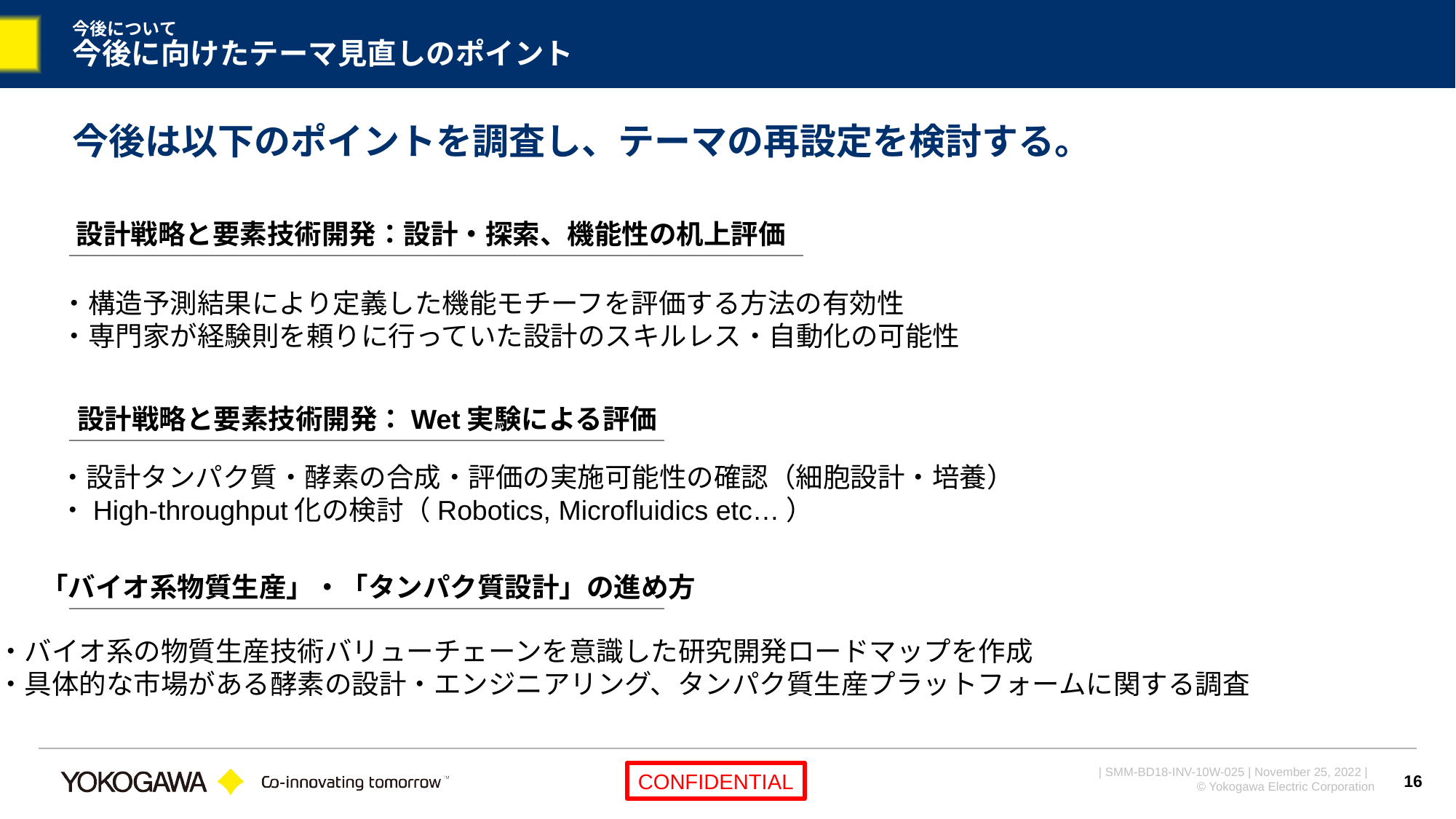

# 今後について 今後に向けたテーマ見直しのポイント
今後は以下のポイントを調査し、テーマの再設定を検討する。
設計戦略と要素技術開発：設計・探索、機能性の机上評価
・構造予測結果により定義した機能モチーフを評価する方法の有効性
・専門家が経験則を頼りに行っていた設計のスキルレス・自動化の可能性
設計戦略と要素技術開発：Wet実験による評価
・設計タンパク質・酵素の合成・評価の実施可能性の確認（細胞設計・培養）
・High-throughput化の検討（Robotics, Microfluidics etc…）
「バイオ系物質生産」・「タンパク質設計」の進め方
・バイオ系の物質生産技術バリューチェーンを意識した研究開発ロードマップを作成
・具体的な市場がある酵素の設計・エンジニアリング、タンパク質生産プラットフォームに関する調査
16